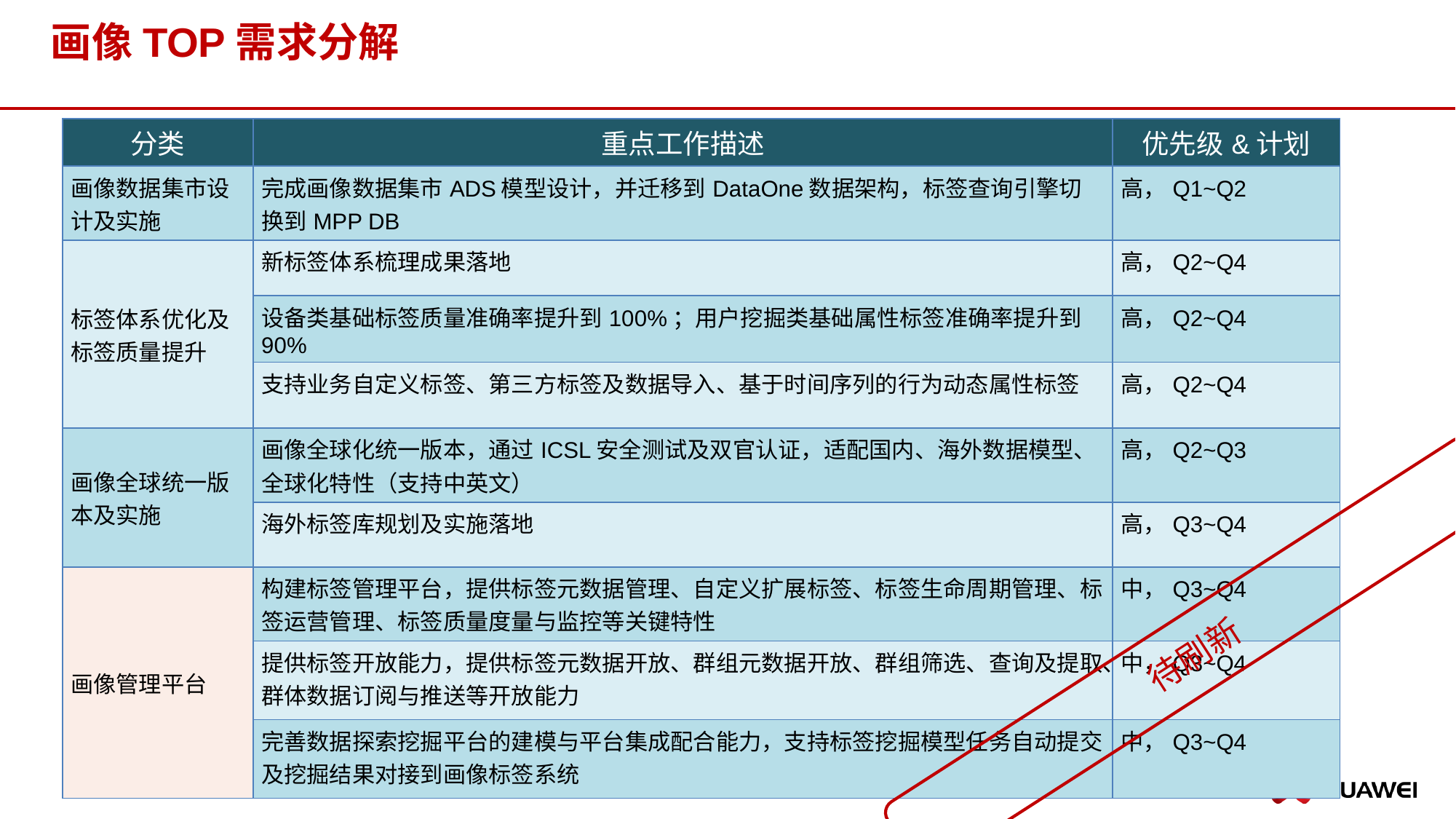

# 画像TOP需求分解
| 分类 | 重点工作描述 | 优先级&计划 |
| --- | --- | --- |
| 画像数据集市设计及实施 | 完成画像数据集市ADS模型设计，并迁移到DataOne数据架构，标签查询引擎切换到MPP DB | 高，Q1~Q2 |
| 标签体系优化及标签质量提升 | 新标签体系梳理成果落地 | 高，Q2~Q4 |
|  | 设备类基础标签质量准确率提升到100%；用户挖掘类基础属性标签准确率提升到90% | 高，Q2~Q4 |
|  | 支持业务自定义标签、第三方标签及数据导入、基于时间序列的行为动态属性标签 | 高，Q2~Q4 |
| 画像全球统一版本及实施 | 画像全球化统一版本，通过ICSL安全测试及双官认证，适配国内、海外数据模型、全球化特性（支持中英文） | 高，Q2~Q3 |
|  | 海外标签库规划及实施落地 | 高，Q3~Q4 |
| 画像管理平台 | 构建标签管理平台，提供标签元数据管理、自定义扩展标签、标签生命周期管理、标签运营管理、标签质量度量与监控等关键特性 | 中，Q3~Q4 |
|  | 提供标签开放能力，提供标签元数据开放、群组元数据开放、群组筛选、查询及提取、群体数据订阅与推送等开放能力 | 中，Q3~Q4 |
|  | 完善数据探索挖掘平台的建模与平台集成配合能力，支持标签挖掘模型任务自动提交及挖掘结果对接到画像标签系统 | 中，Q3~Q4 |
待刷新